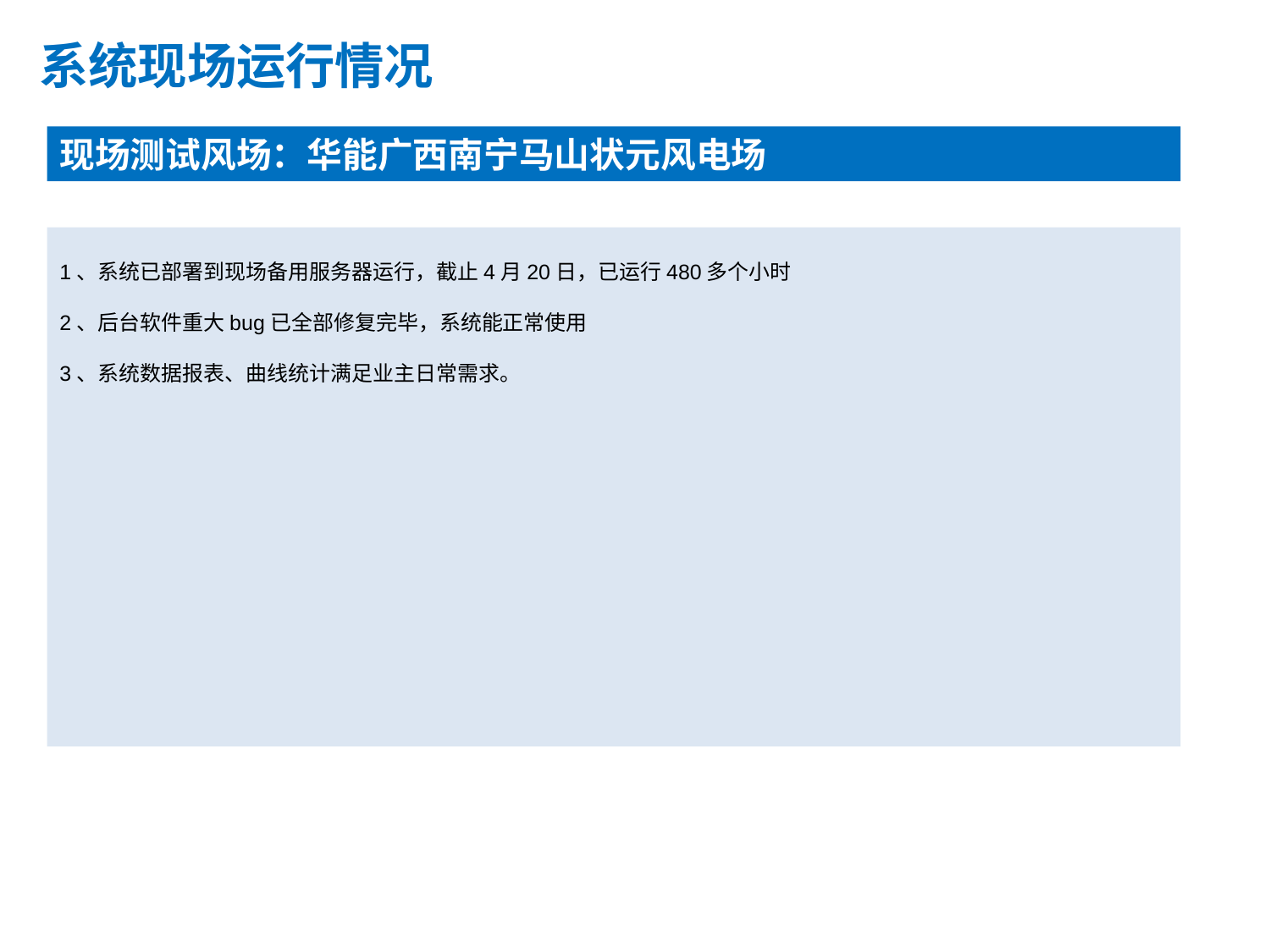

系统现场运行情况
现场测试风场：华能广西南宁马山状元风电场
1、系统已部署到现场备用服务器运行，截止4月20日，已运行480多个小时
2、后台软件重大bug已全部修复完毕，系统能正常使用
3、系统数据报表、曲线统计满足业主日常需求。